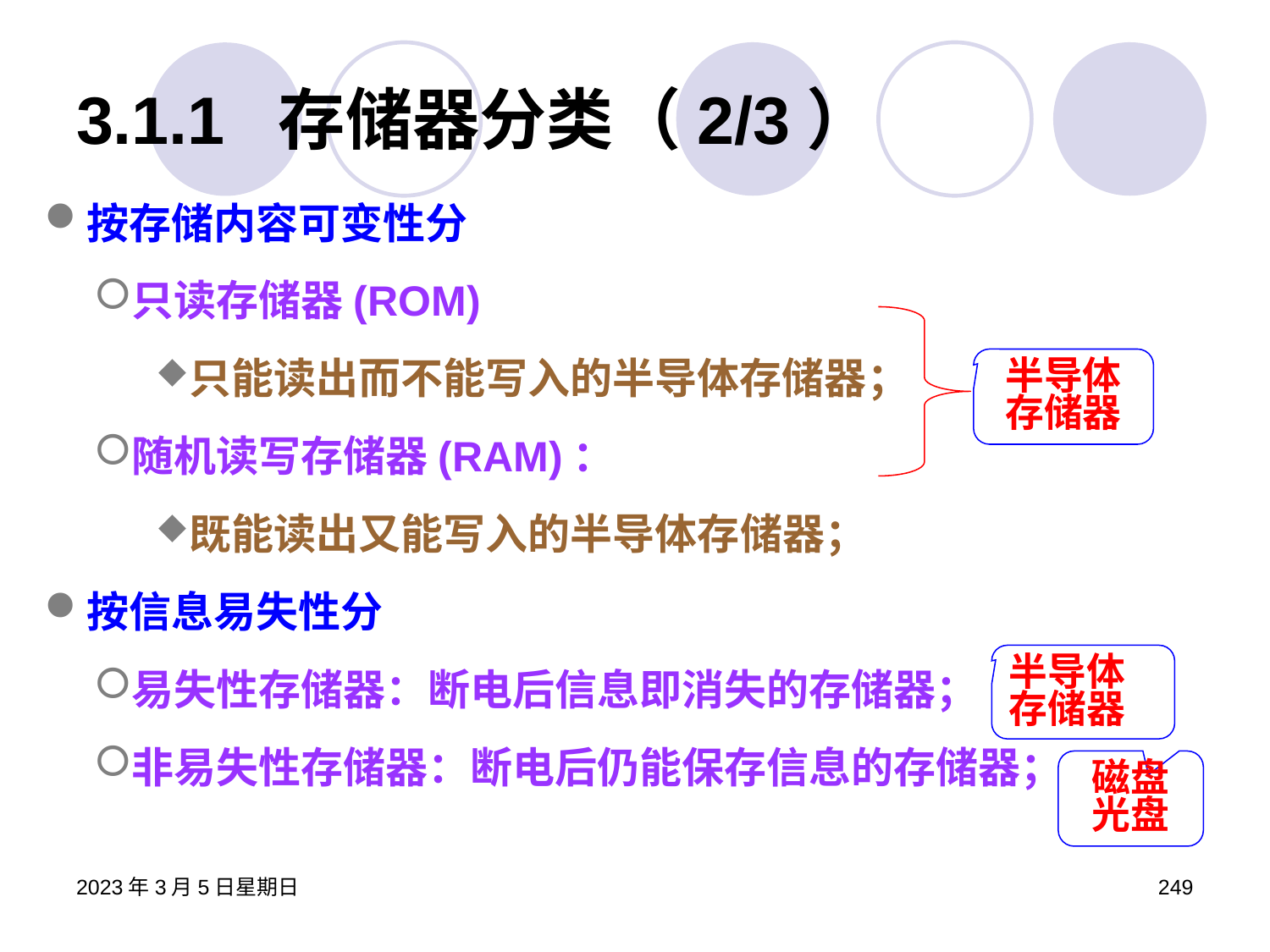

# 3.1.1  存储器分类（2/3）
按存储内容可变性分
只读存储器(ROM)
只能读出而不能写入的半导体存储器；
随机读写存储器(RAM)：
既能读出又能写入的半导体存储器；
按信息易失性分
易失性存储器：断电后信息即消失的存储器；
非易失性存储器：断电后仍能保存信息的存储器；

半导体存储器
半导体存储器
磁盘光盘
2023年3月5日星期日
249